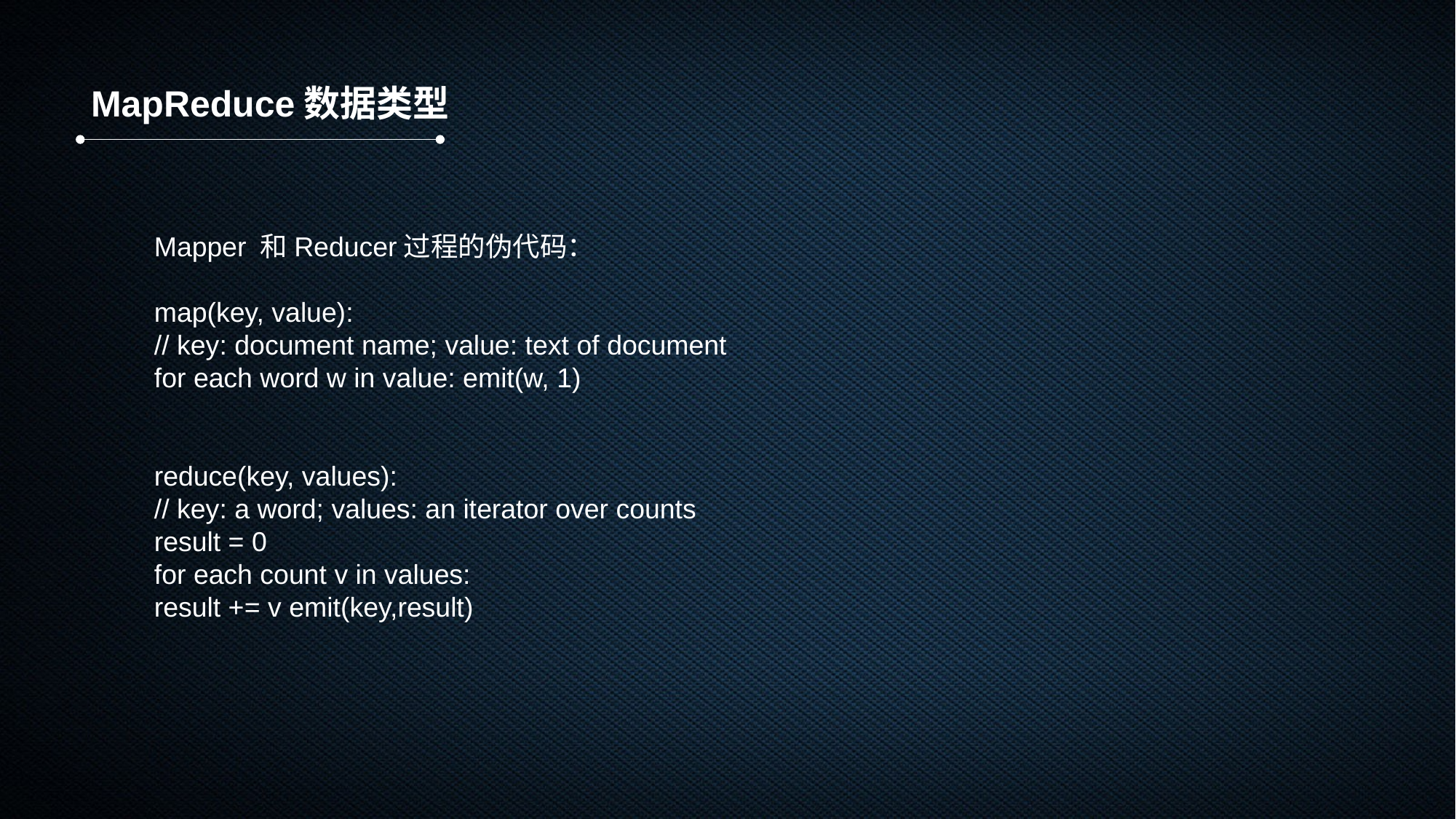

MapReduce数据类型
Mapper 和Reducer过程的伪代码：

map(key, value):
// key: document name; value: text of document
for each word w in value: emit(w, 1)

reduce(key, values):
// key: a word; values: an iterator over counts
result = 0
for each count v in values:
result += v emit(key,result)